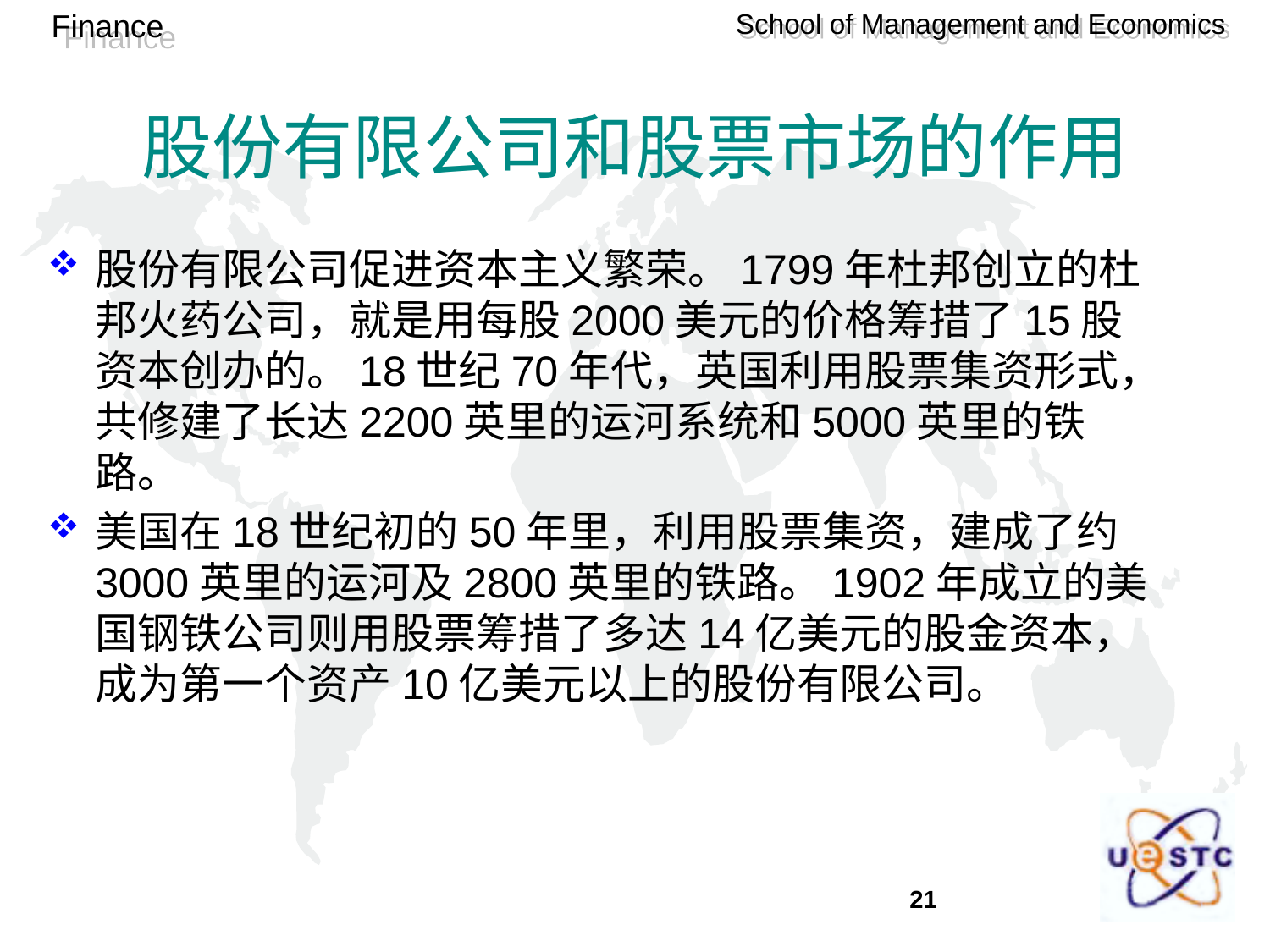

# 股份有限公司和股票市场的作用
股份有限公司促进资本主义繁荣。1799年杜邦创立的杜邦火药公司，就是用每股2000美元的价格筹措了15股资本创办的。18世纪70年代，英国利用股票集资形式，共修建了长达2200英里的运河系统和5000英里的铁路。
美国在18世纪初的50年里，利用股票集资，建成了约3000英里的运河及2800英里的铁路。1902年成立的美国钢铁公司则用股票筹措了多达14亿美元的股金资本，成为第一个资产10亿美元以上的股份有限公司。